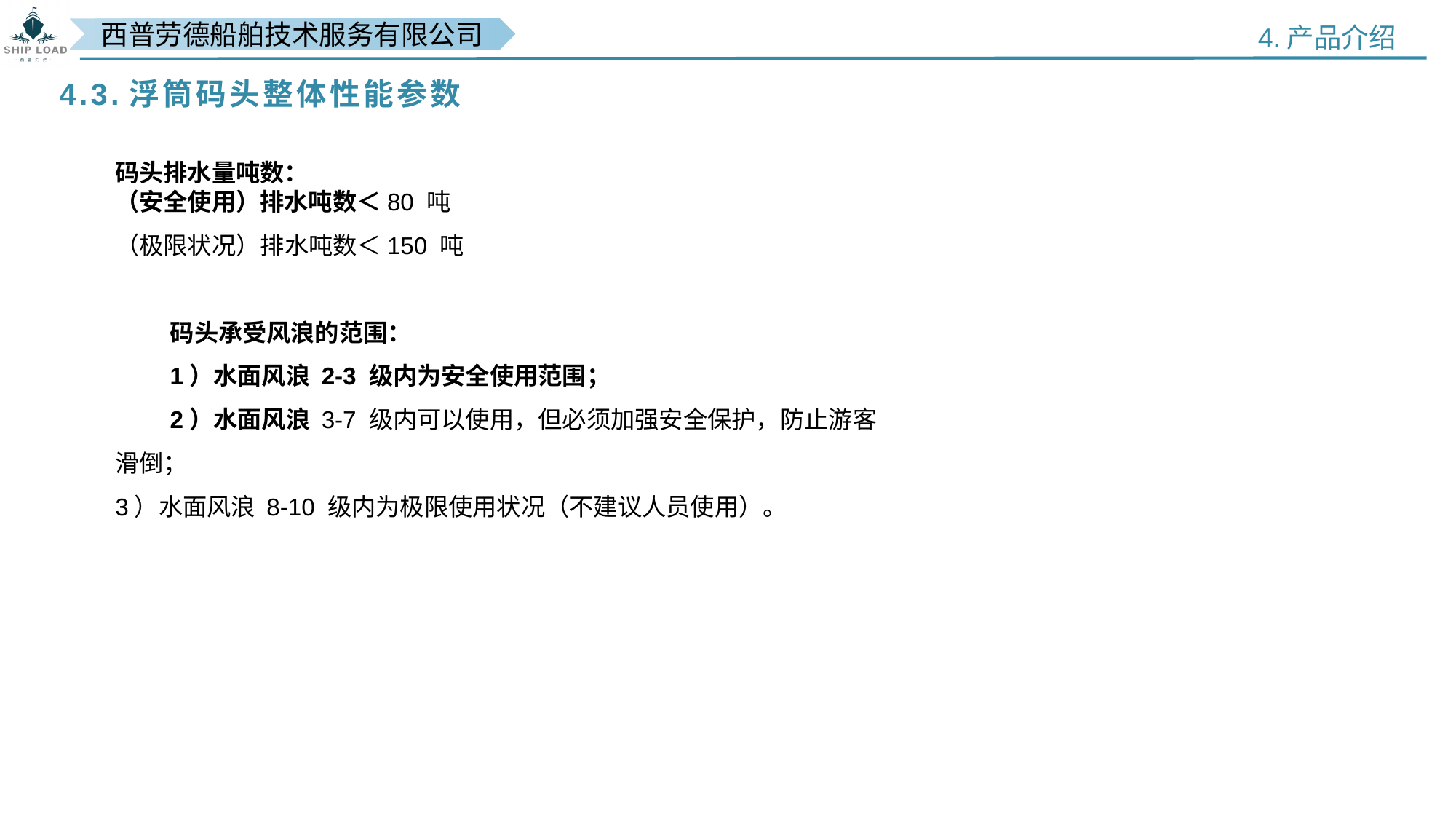

4.产品介绍
4.3.浮筒码头整体性能参数
码头排水量吨数：（安全使用）排水吨数＜80 吨（极限状况）排水吨数＜150 吨

码头承受风浪的范围：1）水面风浪 2-3 级内为安全使用范围；2）水面风浪 3-7 级内可以使用，但必须加强安全保护，防止游客滑倒；3）水面风浪 8-10 级内为极限使用状况（不建议人员使用）。